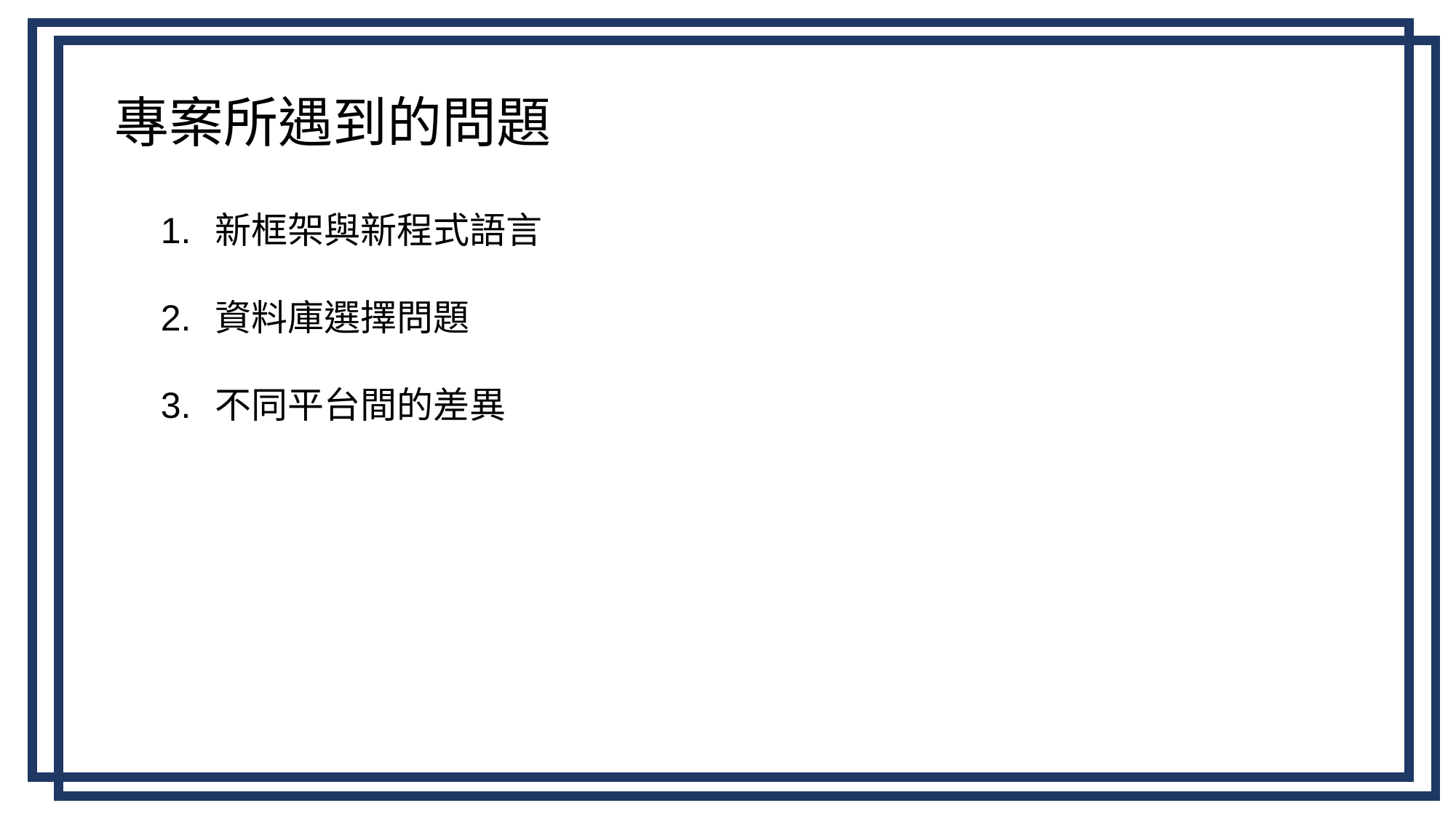

專案所遇到的問題
新框架與新程式語言

資料庫選擇問題

不同平台間的差異